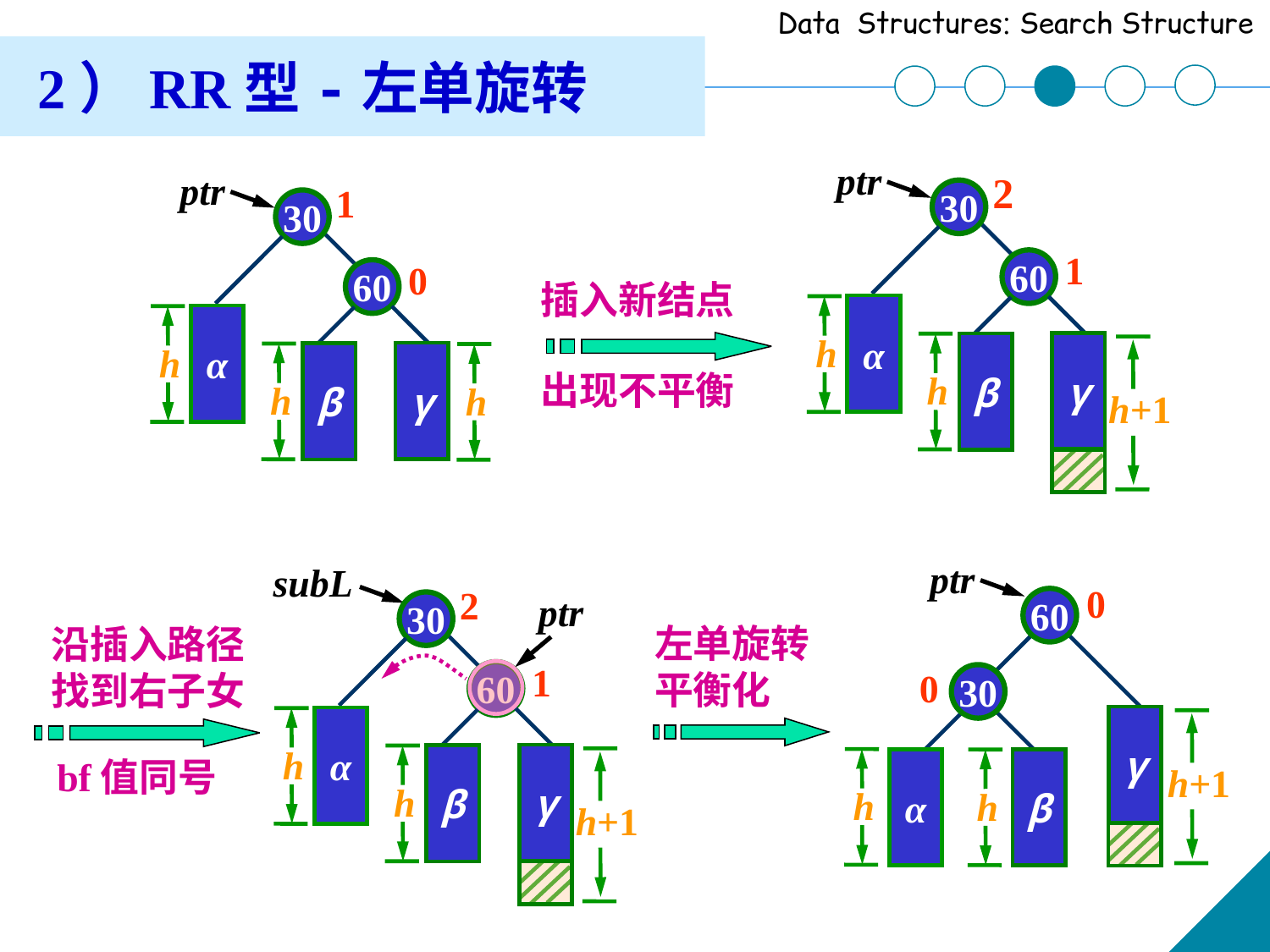

2）RR型-左单旋转

ptr

2
30

1
60
α

h

γ
β

h

h+1

ptr

1
30

0
60
α

h

γ
β

h

h

插入新结点

出现不平衡
ptr

0
60

0
30
γ

h

α
β

h

h+1

subL

2
30

1
60
α

h

γ
β

h

h+1

ptr

左单旋转
平衡化

沿插入路径
找到右子女

bf值同号